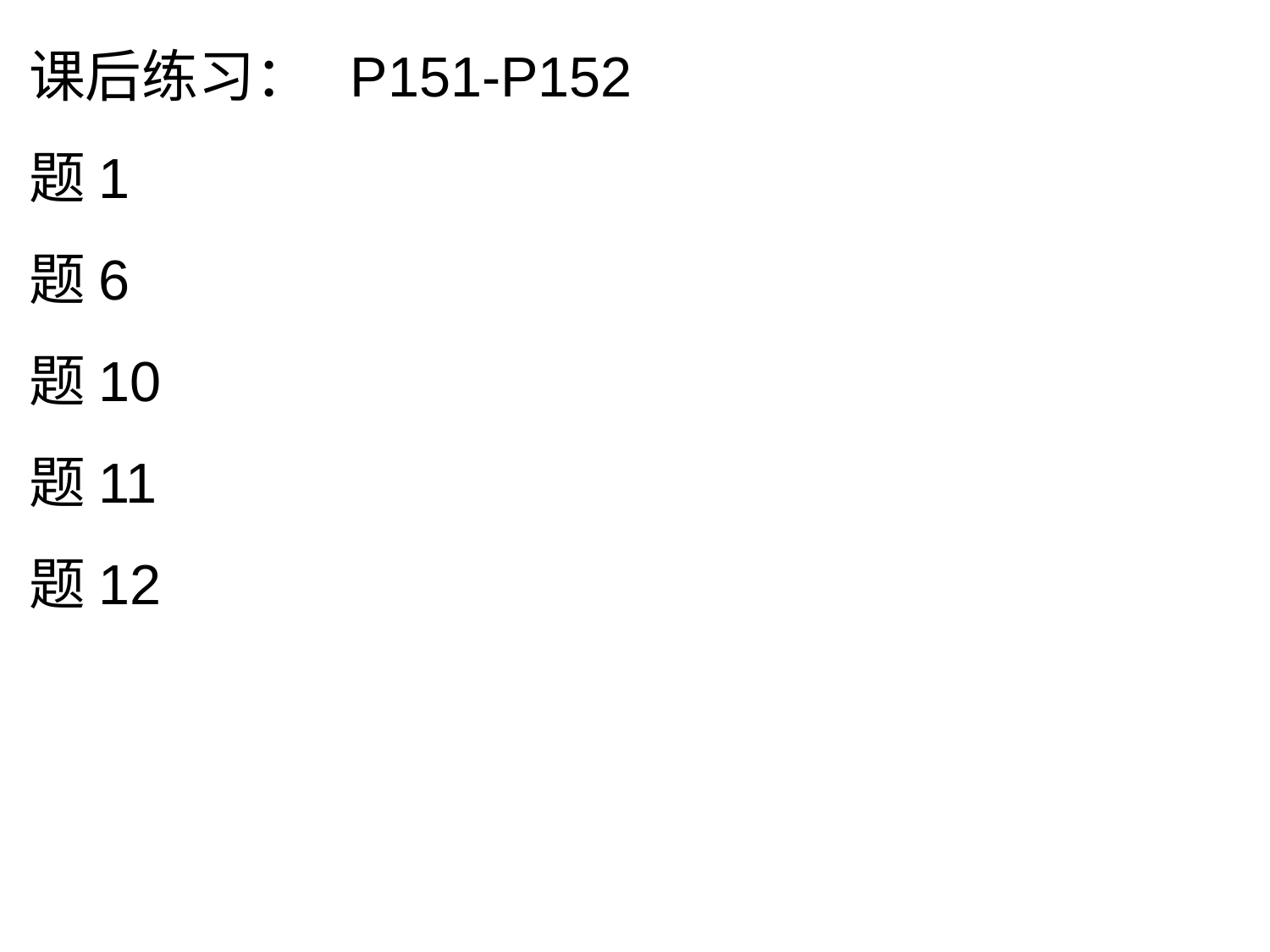

课后练习：  P151-P152
题1
题6
题10
题11
题12

53